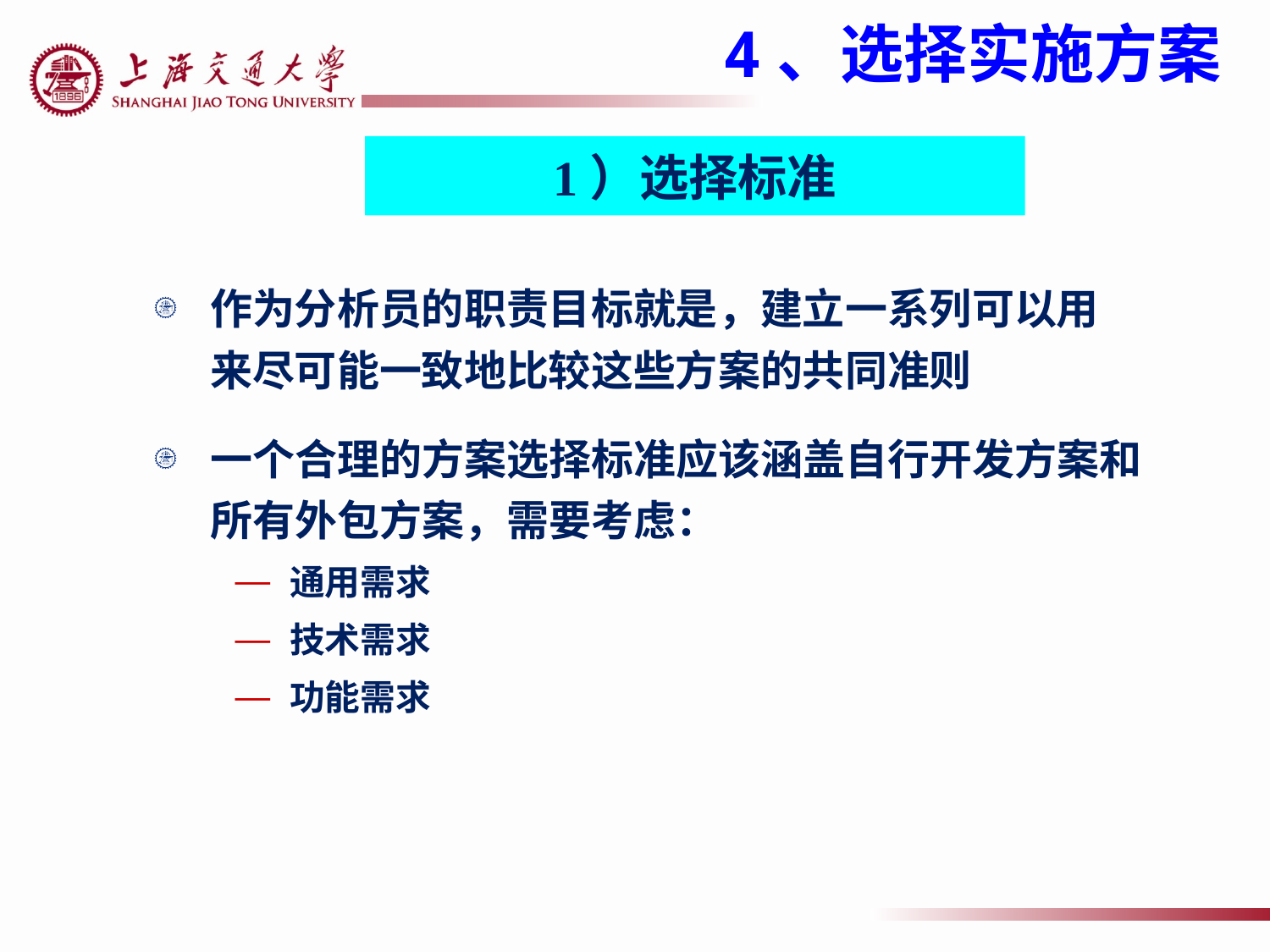

4、选择实施方案
1）选择标准
作为分析员的职责目标就是，建立一系列可以用来尽可能一致地比较这些方案的共同准则

一个合理的方案选择标准应该涵盖自行开发方案和所有外包方案，需要考虑：
通用需求
技术需求
功能需求